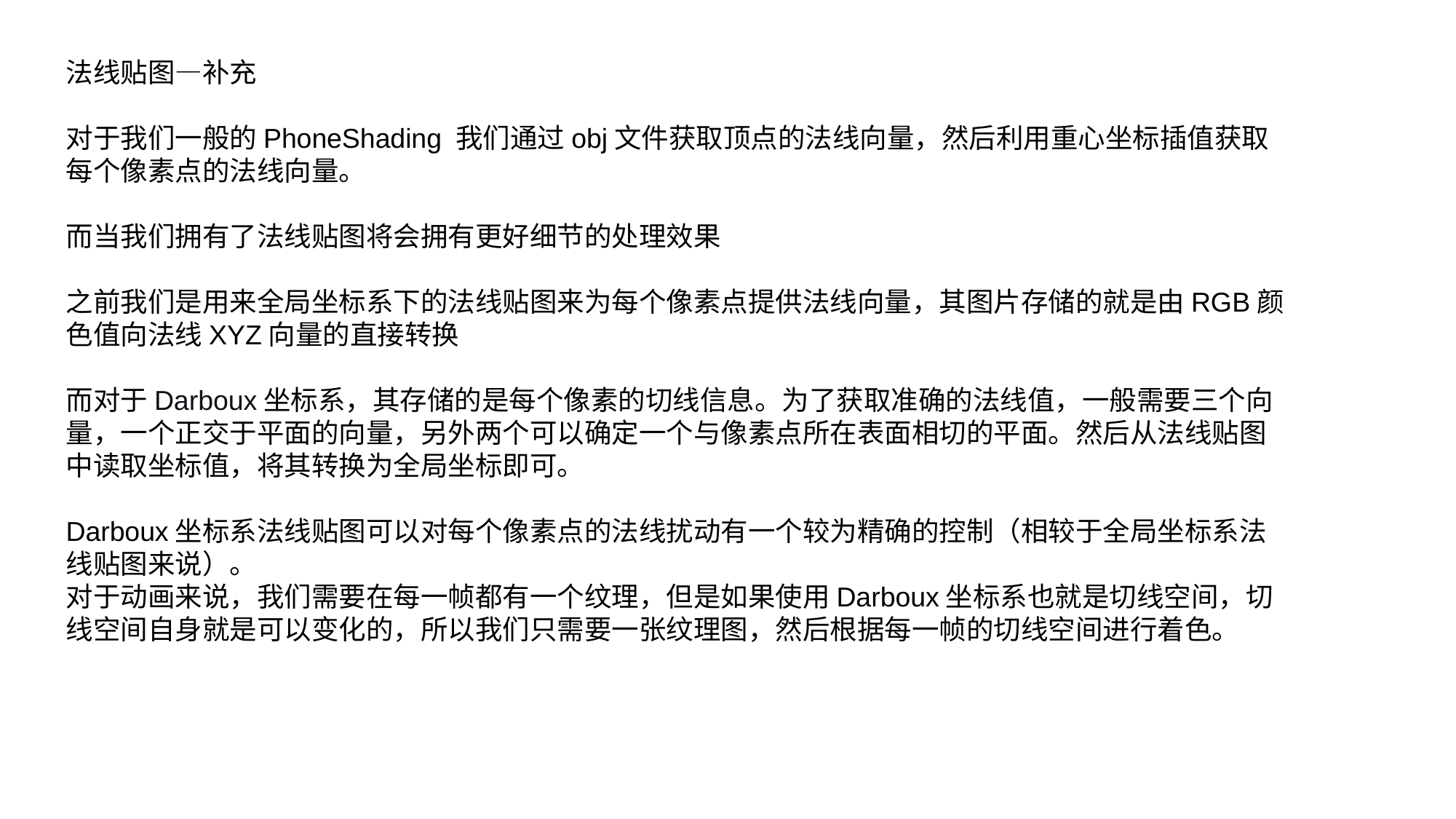

法线贴图—补充

对于我们一般的PhoneShading 我们通过obj文件获取顶点的法线向量，然后利用重心坐标插值获取每个像素点的法线向量。

而当我们拥有了法线贴图将会拥有更好细节的处理效果

之前我们是用来全局坐标系下的法线贴图来为每个像素点提供法线向量，其图片存储的就是由RGB颜色值向法线XYZ向量的直接转换

而对于Darboux坐标系，其存储的是每个像素的切线信息。为了获取准确的法线值，一般需要三个向量，一个正交于平面的向量，另外两个可以确定一个与像素点所在表面相切的平面。然后从法线贴图中读取坐标值，将其转换为全局坐标即可。

Darboux坐标系法线贴图可以对每个像素点的法线扰动有一个较为精确的控制（相较于全局坐标系法线贴图来说）。
对于动画来说，我们需要在每一帧都有一个纹理，但是如果使用Darboux坐标系也就是切线空间，切线空间自身就是可以变化的，所以我们只需要一张纹理图，然后根据每一帧的切线空间进行着色。